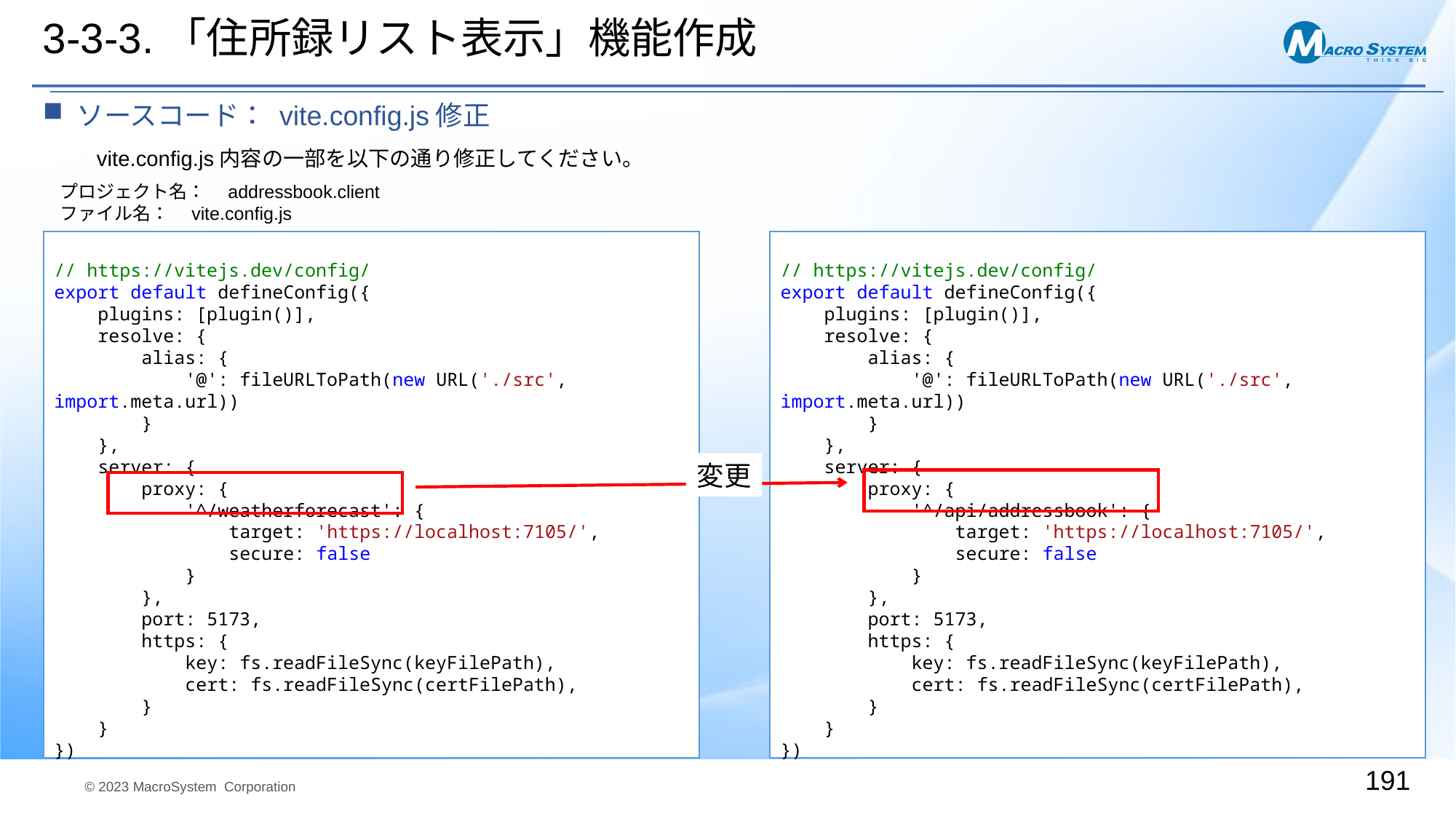

# 3-3-3.「住所録リスト表示」機能作成
ソースコード： vite.config.js修正
vite.config.js内容の一部を以下の通り修正してください。
プロジェクト名：　addressbook.client
ファイル名：　vite.config.js

// https://vitejs.dev/config/
export default defineConfig({
    plugins: [plugin()],
    resolve: {
        alias: {
            '@': fileURLToPath(new URL('./src', import.meta.url))
        }
    },
    server: {
        proxy: {
            '^/weatherforecast': {
                target: 'https://localhost:7105/',
                secure: false
            }
        },
        port: 5173,
        https: {
            key: fs.readFileSync(keyFilePath),
            cert: fs.readFileSync(certFilePath),
        }
    }
})

// https://vitejs.dev/config/
export default defineConfig({
    plugins: [plugin()],
    resolve: {
        alias: {
            '@': fileURLToPath(new URL('./src', import.meta.url))
        }
    },
    server: {
        proxy: {
            '^/api/addressbook': {
                target: 'https://localhost:7105/',
                secure: false
            }
        },
        port: 5173,
        https: {
            key: fs.readFileSync(keyFilePath),
            cert: fs.readFileSync(certFilePath),
        }
    }
})

変更